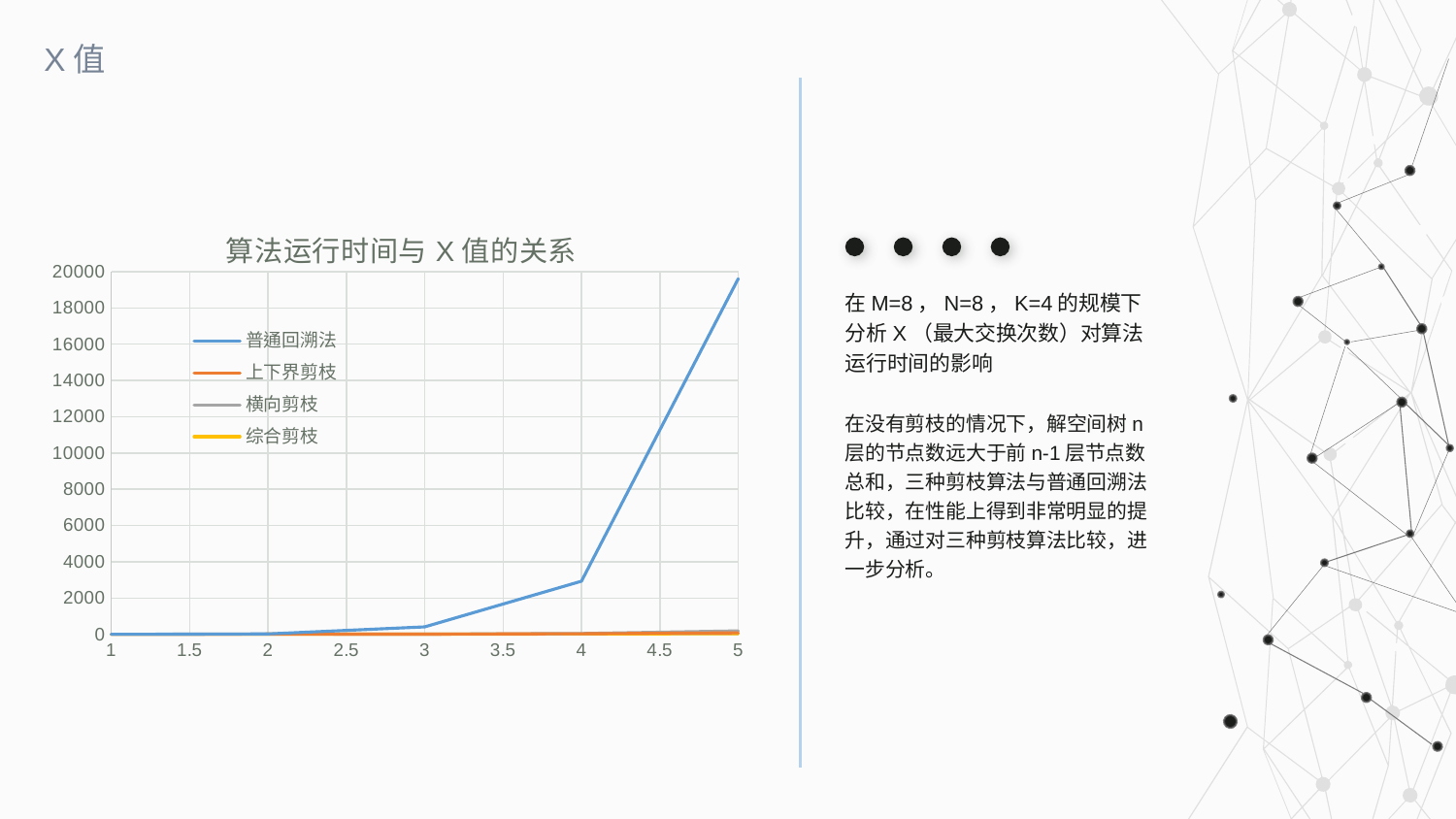

X值

### Chart: 算法运行时间与X值的关系

| Category |  |  |  |  |
|---|---|---|---|---|

在M=8，N=8，K=4的规模下分析X（最大交换次数）对算法运行时间的影响

在没有剪枝的情况下，解空间树n层的节点数远大于前n-1层节点数总和，三种剪枝算法与普通回溯法比较，在性能上得到非常明显的提升，通过对三种剪枝算法比较，进一步分析。